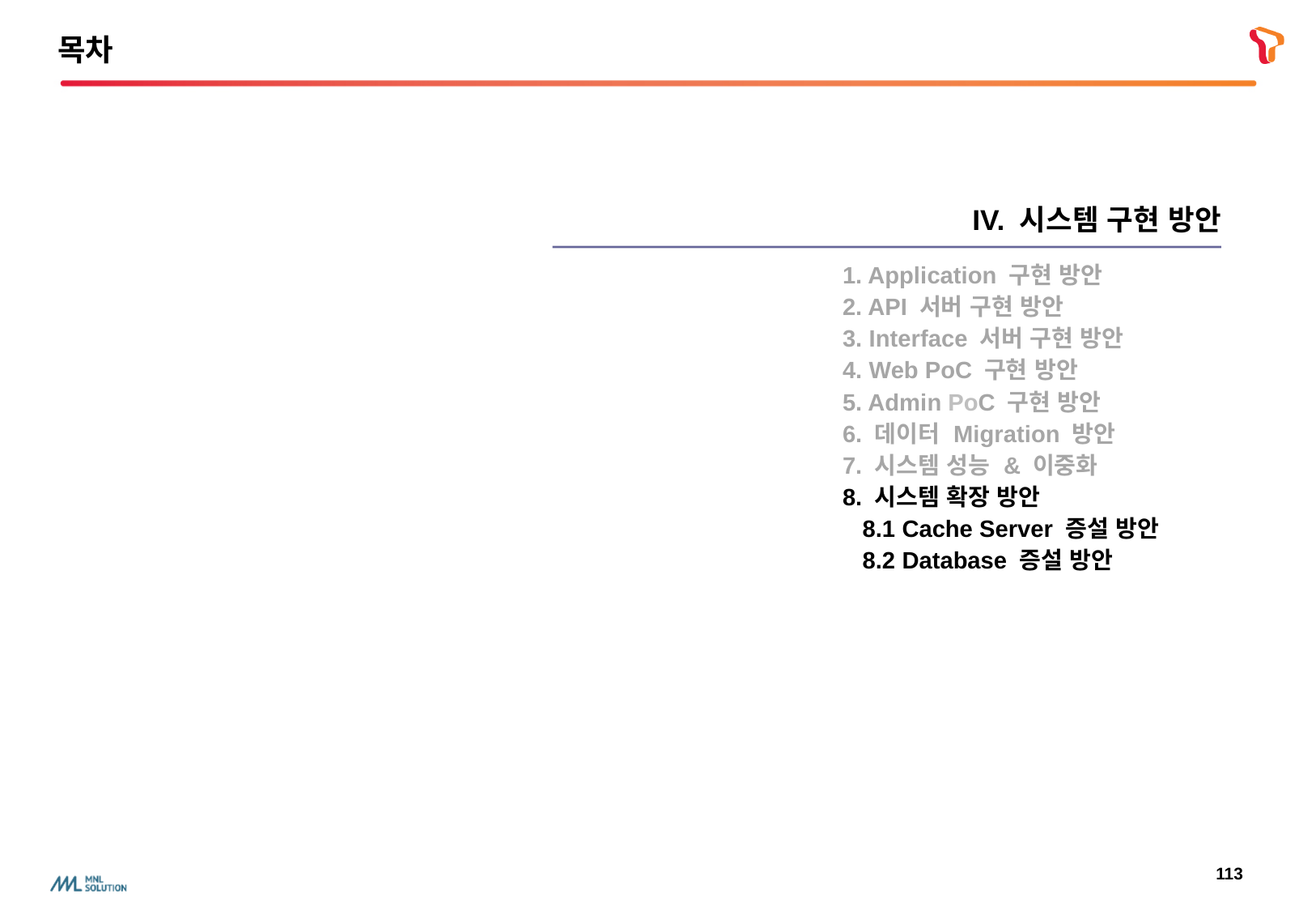

목차
IV. 시스템 구현 방안

| 1. Application 구현 방안 2. API 서버 구현 방안 3. Interface 서버 구현 방안 4. Web PoC 구현 방안 5. Admin PoC 구현 방안 6. 데이터 Migration 방안 7. 시스템 성능 & 이중화 8. 시스템 확장 방안 8.1 Cache Server 증설 방안 8.2 Database 증설 방안 |
| --- |